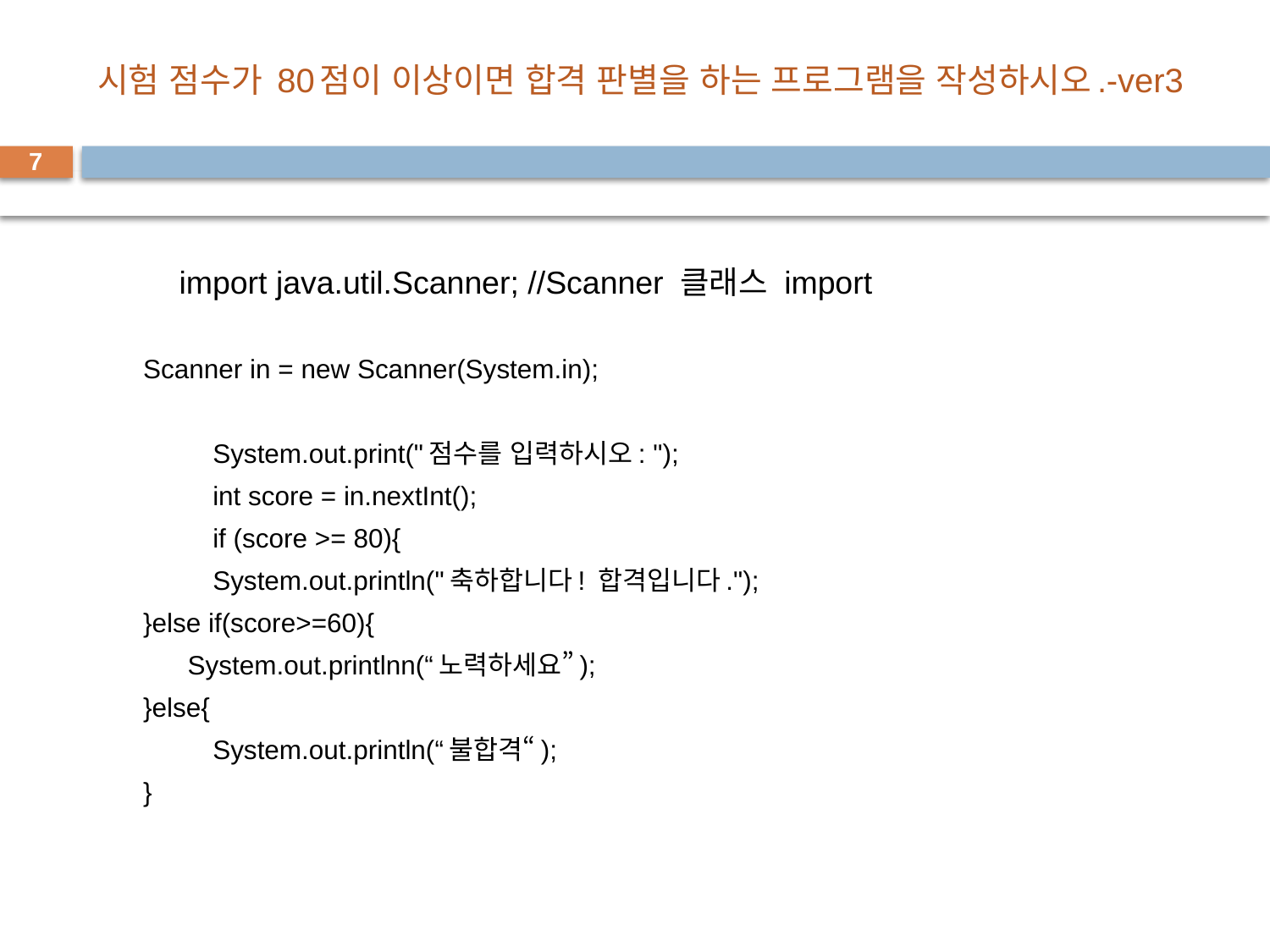

# 시험 점수가 80점이 이상이면 합격 판별을 하는 프로그램을 작성하시오.-ver3
7
import java.util.Scanner; //Scanner 클래스 import
     Scanner in = new Scanner(System.in);

		System.out.print("점수를 입력하시오: ");
		int score = in.nextInt();
		if (score >= 80){
			System.out.println("축하합니다! 합격입니다.");
     }else if(score>=60){
           System.out.printlnn(“노력하세요”);
     }else{
					System.out.println(“불합격“);
     }